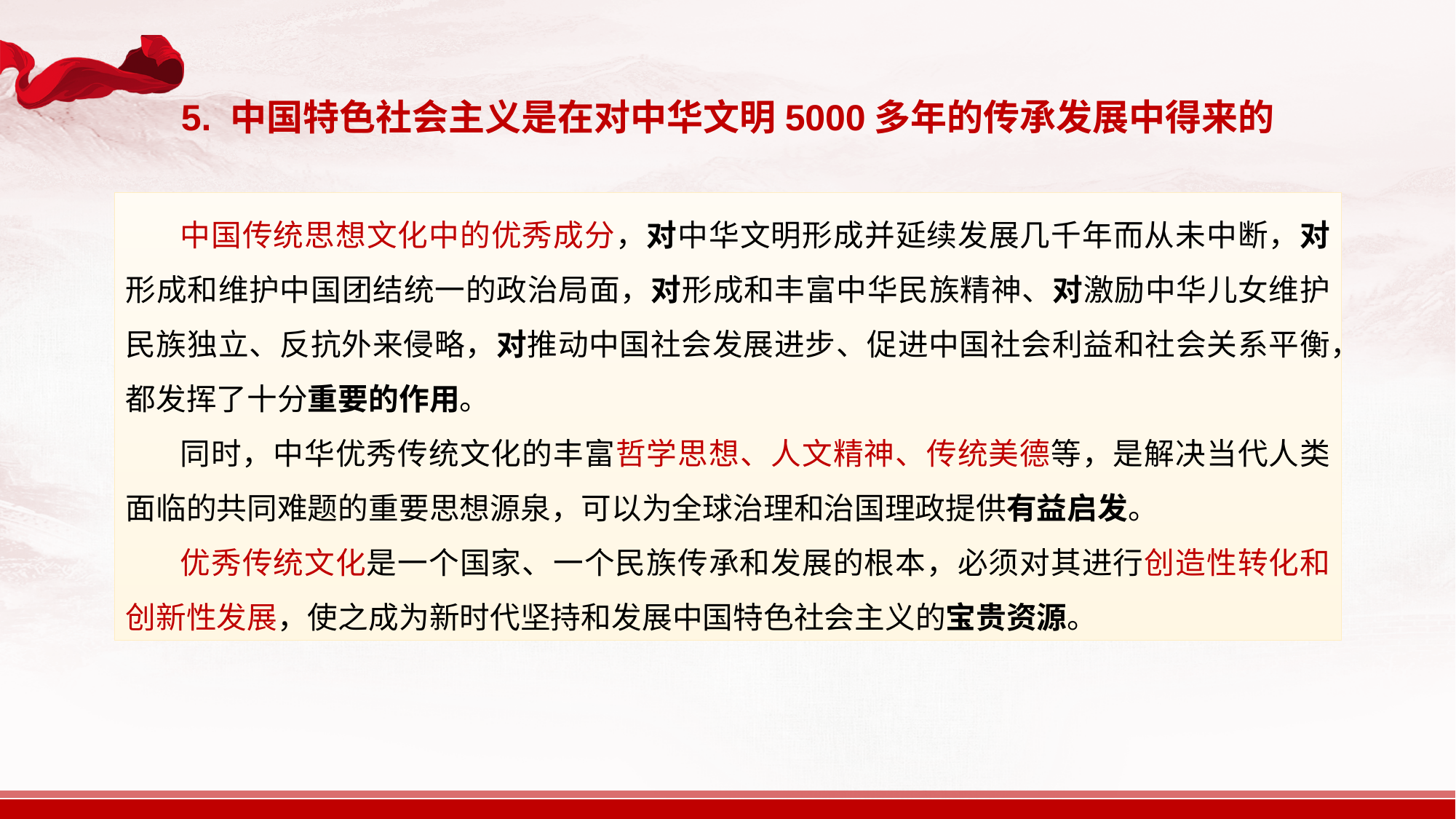

5. 中国特色社会主义是在对中华文明5000多年的传承发展中得来的
中国传统思想文化中的优秀成分，对中华文明形成并延续发展几千年而从未中断，对形成和维护中国团结统一的政治局面，对形成和丰富中华民族精神、对激励中华儿女维护民族独立、反抗外来侵略，对推动中国社会发展进步、促进中国社会利益和社会关系平衡，都发挥了十分重要的作用。
同时，中华优秀传统文化的丰富哲学思想、人文精神、传统美德等，是解决当代人类面临的共同难题的重要思想源泉，可以为全球治理和治国理政提供有益启发。
优秀传统文化是一个国家、一个民族传承和发展的根本，必须对其进行创造性转化和创新性发展，使之成为新时代坚持和发展中国特色社会主义的宝贵资源。